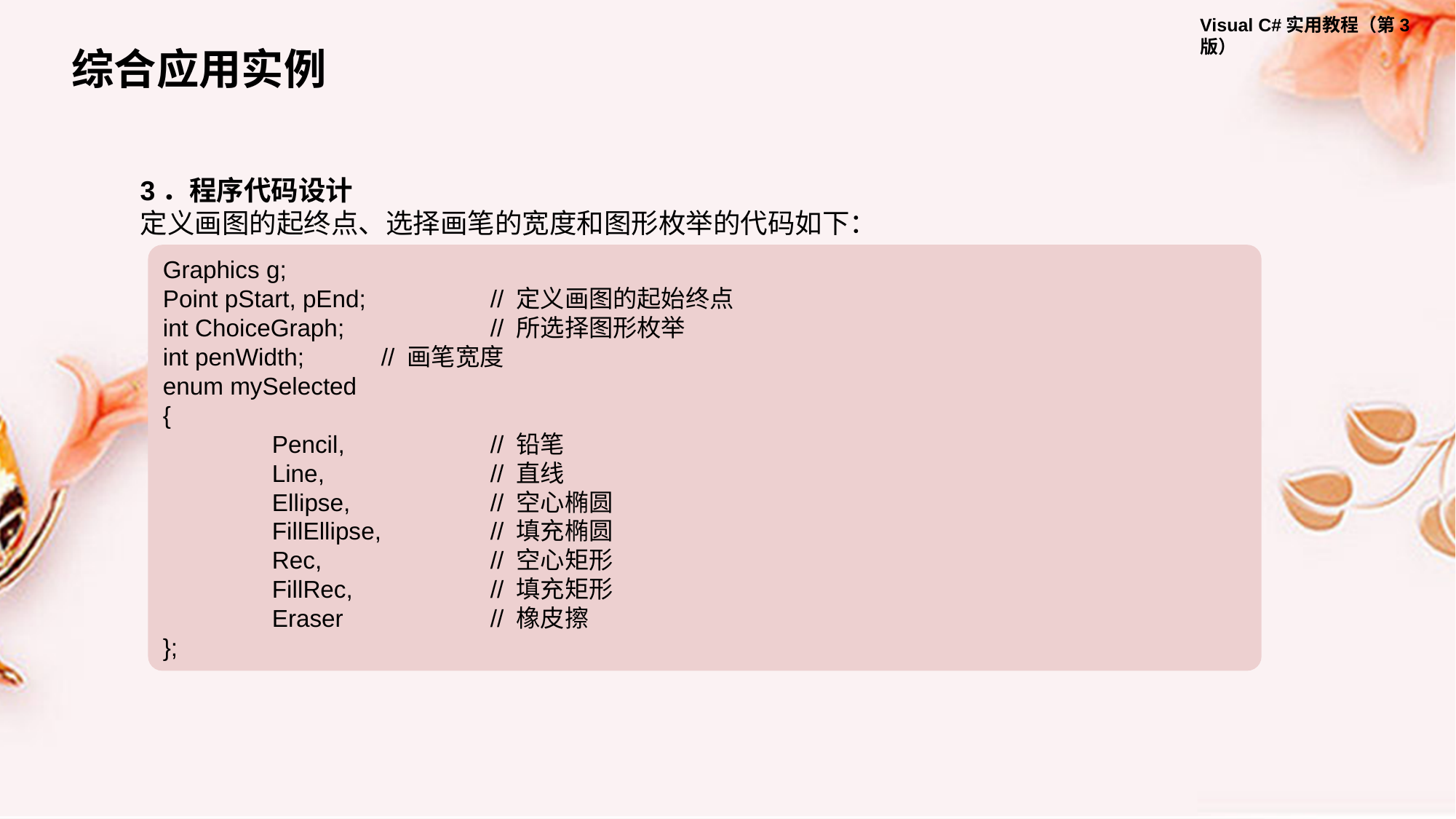

综合应用实例
3．程序代码设计
定义画图的起终点、选择画笔的宽度和图形枚举的代码如下：
Graphics g;
Point pStart, pEnd;     	// 定义画图的起始终点
int ChoiceGraph;        	// 所选择图形枚举
int penWidth;           	// 画笔宽度
enum mySelected
{
	Pencil,          	// 铅笔
	Line,            	// 直线
	Ellipse,         	// 空心椭圆
	FillEllipse,       	// 填充椭圆
	Rec,             	// 空心矩形
	FillRec,         	// 填充矩形
	Eraser          	// 橡皮擦
};